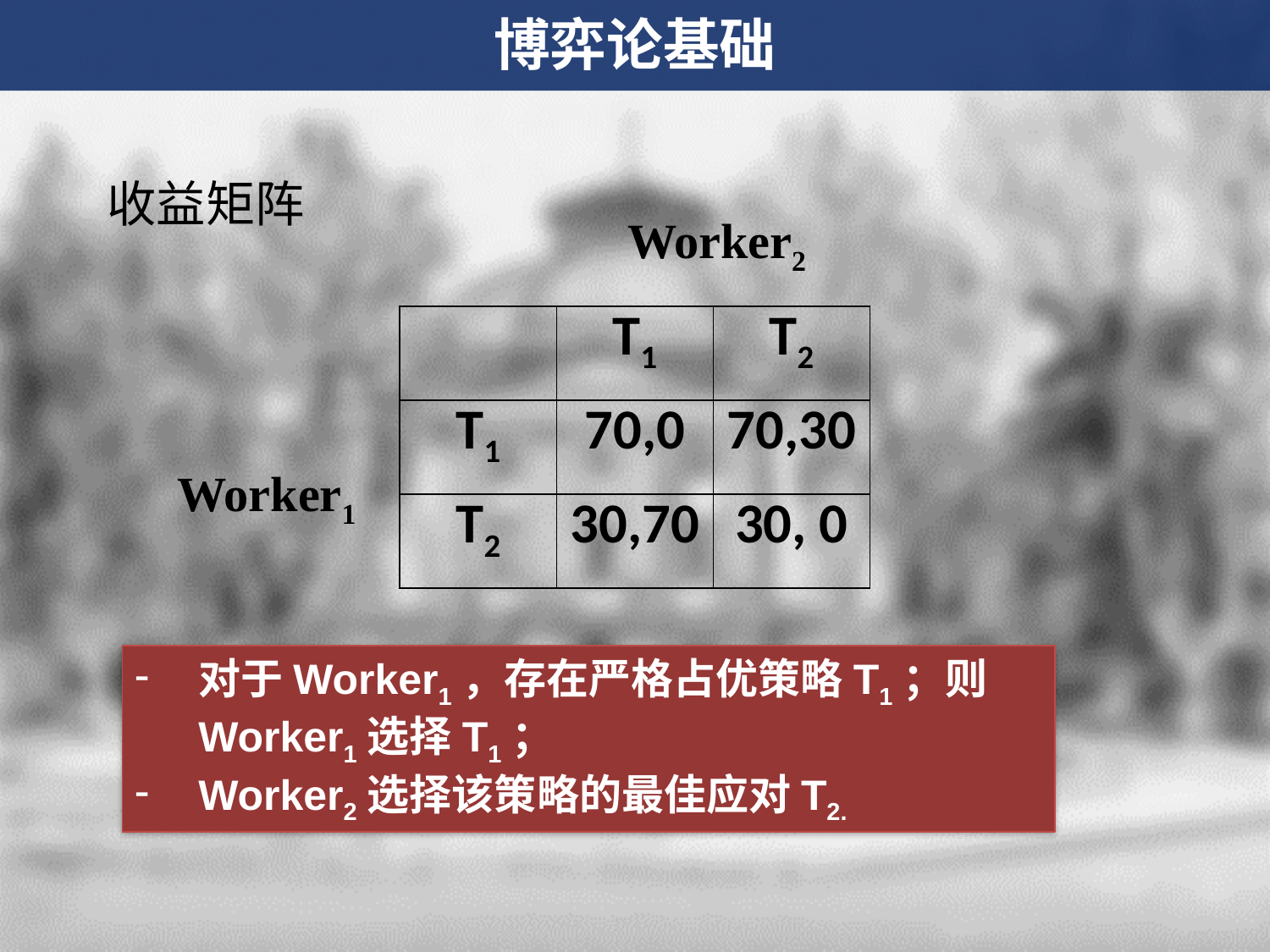

博弈论基础
收益矩阵
Worker2
|  | T1 | T2 |
| --- | --- | --- |
| T1 | 70,0 | 70,30 |
| T2 | 30,70 | 30, 0 |
Worker1
对于Worker1，存在严格占优策略T1；则Worker1选择T1；
Worker2选择该策略的最佳应对T2.